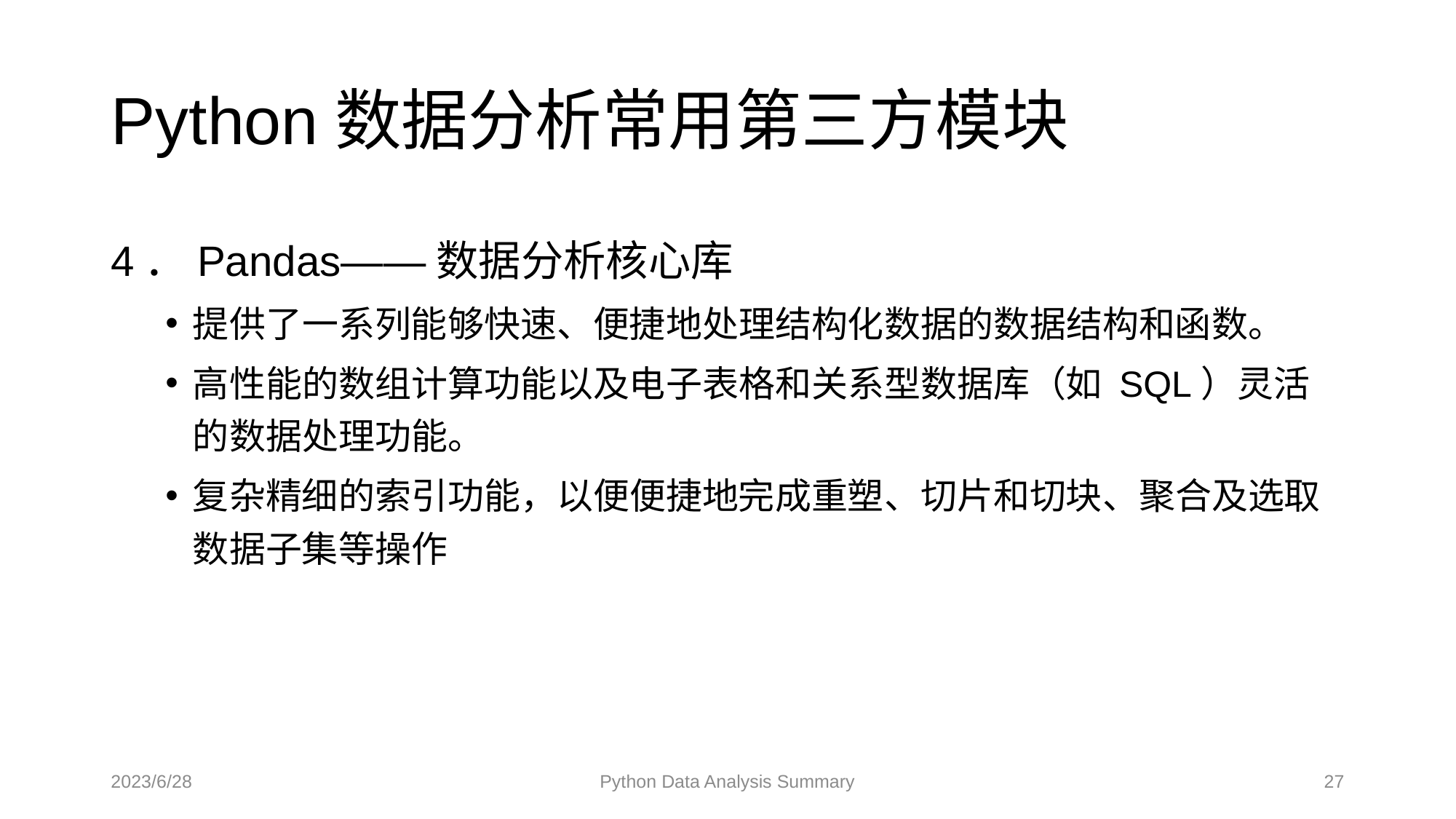

# Python数据分析常用第三方模块
4．Pandas——数据分析核心库
提供了一系列能够快速、便捷地处理结构化数据的数据结构和函数。
高性能的数组计算功能以及电子表格和关系型数据库（如 SQL）灵活的数据处理功能。
复杂精细的索引功能，以便便捷地完成重塑、切片和切块、聚合及选取数据子集等操作
2023/6/28
Python Data Analysis Summary
27